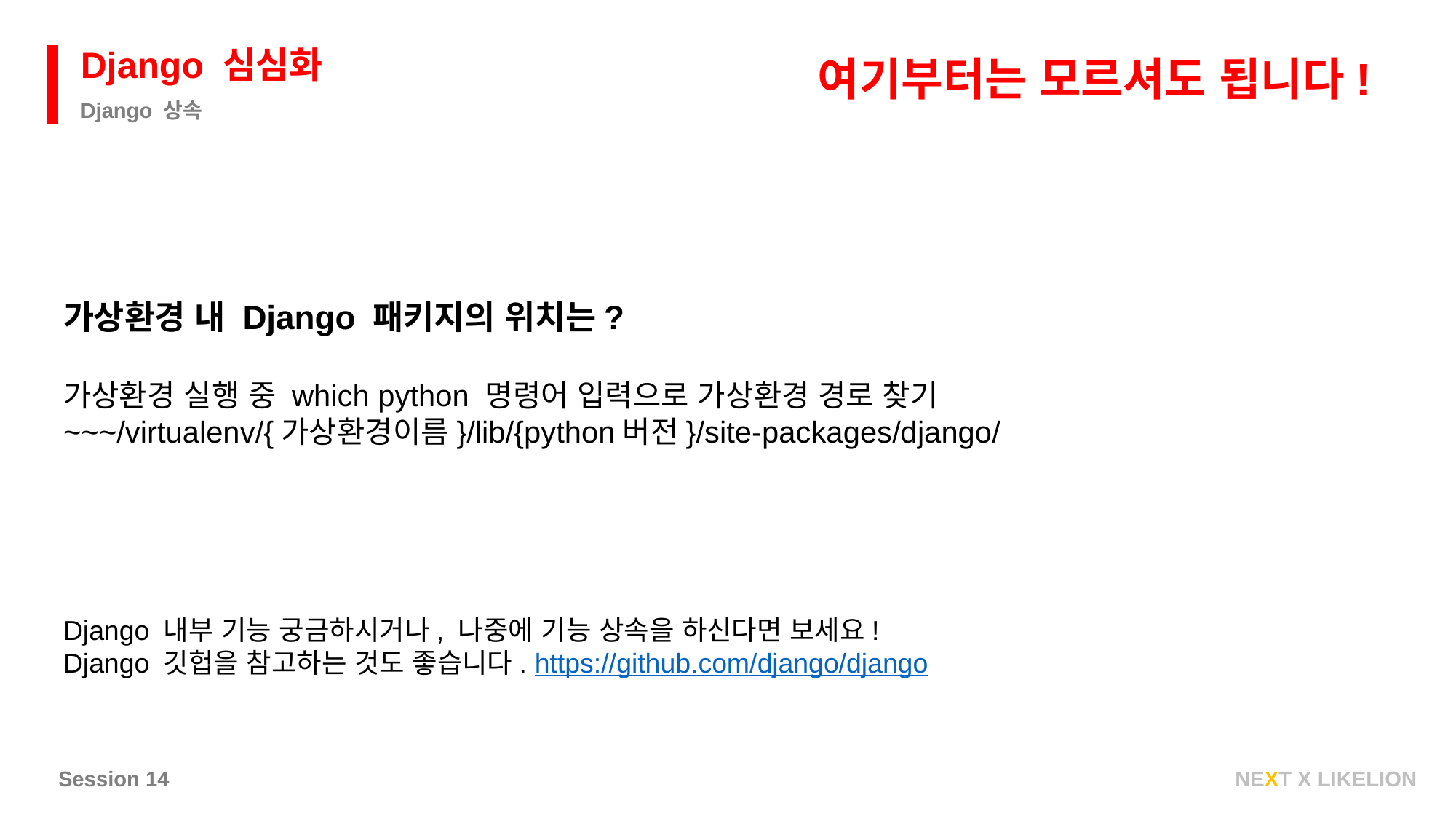

Django 심심화
여기부터는 모르셔도 됩니다!

Django 상속
가상환경 내 Django 패키지의 위치는?

가상환경 실행 중 which python 명령어 입력으로 가상환경 경로 찾기
~~~/virtualenv/{가상환경이름}/lib/{python버전}/site-packages/django/

Django 내부 기능 궁금하시거나, 나중에 기능 상속을 하신다면 보세요!
Django 깃헙을 참고하는 것도 좋습니다. https://github.com/django/django
Session 14
NEXT X LIKELION